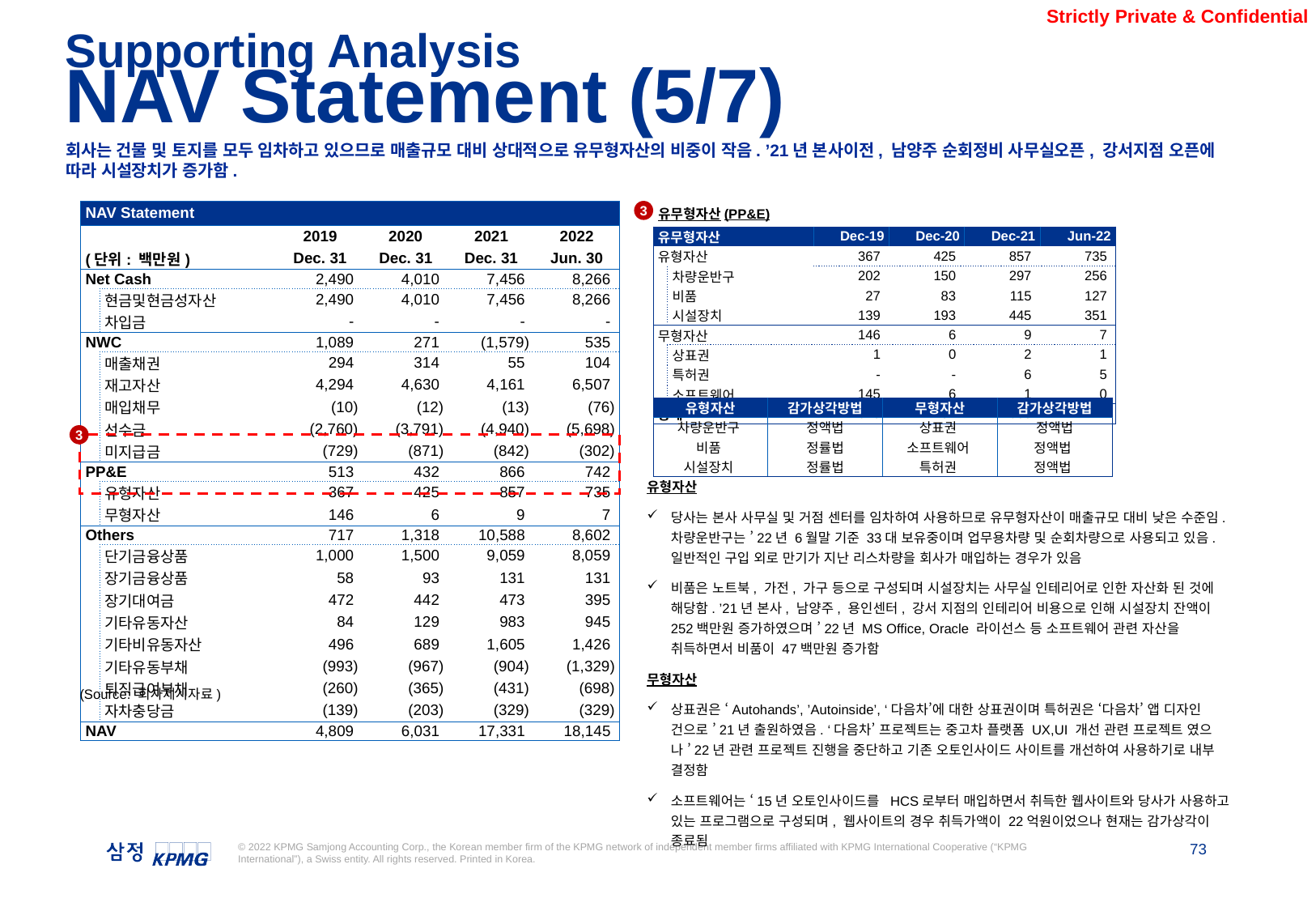

Supporting Analysis
NAV Statement (5/7)
회사는 건물 및 토지를 모두 임차하고 있으므로 매출규모 대비 상대적으로 유무형자산의 비중이 작음. ’21년 본사이전, 남양주 순회정비 사무실오픈, 강서지점 오픈에 따라 시설장치가 증가함.
3
| NAV Statement |  |  |  |  |  |
| --- | --- | --- | --- | --- | --- |
|  |  | 2019 | 2020 | 2021 | 2022 |
| (단위: 백만원) |  | Dec. 31 | Dec. 31 | Dec. 31 | Jun. 30 |
| Net Cash |  | 2,490 | 4,010 | 7,456 | 8,266 |
|  | 현금및현금성자산 | 2,490 | 4,010 | 7,456 | 8,266 |
|  | 차입금 | - | - | - | - |
| NWC |  | 1,089 | 271 | (1,579) | 535 |
|  | 매출채권 | 294 | 314 | 55 | 104 |
|  | 재고자산 | 4,294 | 4,630 | 4,161 | 6,507 |
|  | 매입채무 | (10) | (12) | (13) | (76) |
|  | 선수금 | (2,760) | (3,791) | (4,940) | (5,698) |
|  | 미지급금 | (729) | (871) | (842) | (302) |
| PP&E |  | 513 | 432 | 866 | 742 |
|  | 유형자산 | 367 | 425 | 857 | 735 |
|  | 무형자산 | 146 | 6 | 9 | 7 |
| Others |  | 717 | 1,318 | 10,588 | 8,602 |
|  | 단기금융상품 | 1,000 | 1,500 | 9,059 | 8,059 |
|  | 장기금융상품 | 58 | 93 | 131 | 131 |
|  | 장기대여금 | 472 | 442 | 473 | 395 |
|  | 기타유동자산 | 84 | 129 | 983 | 945 |
|  | 기타비유동자산 | 496 | 689 | 1,605 | 1,426 |
|  | 기타유동부채 | (993) | (967) | (904) | (1,329) |
|  | 퇴직급여부채 | (260) | (365) | (431) | (698) |
|  | 자차충당금 | (139) | (203) | (329) | (329) |
| NAV |  | 4,809 | 6,031 | 17,331 | 18,145 |
유무형자산(PP&E)

유형자산
당사는 본사 사무실 및 거점 센터를 임차하여 사용하므로 유무형자산이 매출규모 대비 낮은 수준임. 차량운반구는 ’22년 6월말 기준 33대 보유중이며 업무용차량 및 순회차량으로 사용되고 있음. 일반적인 구입 외로 만기가 지난 리스차량을 회사가 매입하는 경우가 있음
비품은 노트북, 가전, 가구 등으로 구성되며 시설장치는 사무실 인테리어로 인한 자산화 된 것에 해당함. ’21년 본사, 남양주, 용인센터, 강서 지점의 인테리어 비용으로 인해 시설장치 잔액이 252백만원 증가하였으며 ’22년 MS Office, Oracle 라이선스 등 소프트웨어 관련 자산을 취득하면서 비품이 47백만원 증가함
무형자산
상표권은 ‘Autohands’, ’Autoinside’, ‘다음차’에 대한 상표권이며 특허권은 ‘다음차’ 앱 디자인 건으로 ’21년 출원하였음. ‘다음차’ 프로젝트는 중고차 플랫폼 UX,UI 개선 관련 프로젝트 였으나 ’22년 관련 프로젝트 진행을 중단하고 기존 오토인사이드 사이트를 개선하여 사용하기로 내부 결정함
소프트웨어는 ‘15년 오토인사이드를  HCS로부터 매입하면서 취득한 웹사이트와 당사가 사용하고 있는 프로그램으로 구성되며, 웹사이트의 경우 취득가액이 22억원이었으나 현재는 감가상각이 종료됨

| 유무형자산 |  | Dec-19 | Dec-20 | Dec-21 | Jun-22 |
| --- | --- | --- | --- | --- | --- |
| 유형자산 |  | 367 | 425 | 857 | 735 |
|  | 차량운반구 | 202 | 150 | 297 | 256 |
|  | 비품 | 27 | 83 | 115 | 127 |
|  | 시설장치 | 139 | 193 | 445 | 351 |
| 무형자산 |  | 146 | 6 | 9 | 7 |
|  | 상표권 | 1 | 0 | 2 | 1 |
|  | 특허권 | - | - | 6 | 5 |
|  | 소프트웨어 | 145 | 6 | 1 | 0 |
| 총계 |  | 513 | 432 | 866 | 742 |
| 유형자산 | 감가상각방법 | 무형자산 | 감가상각방법 |
| --- | --- | --- | --- |
| 차량운반구 | 정액법 | 상표권 | 정액법 |
| 비품 | 정률법 | 소프트웨어 | 정액법 |
| 시설장치 | 정률법 | 특허권 | 정액법 |
3

(Source: 회사제시자료)